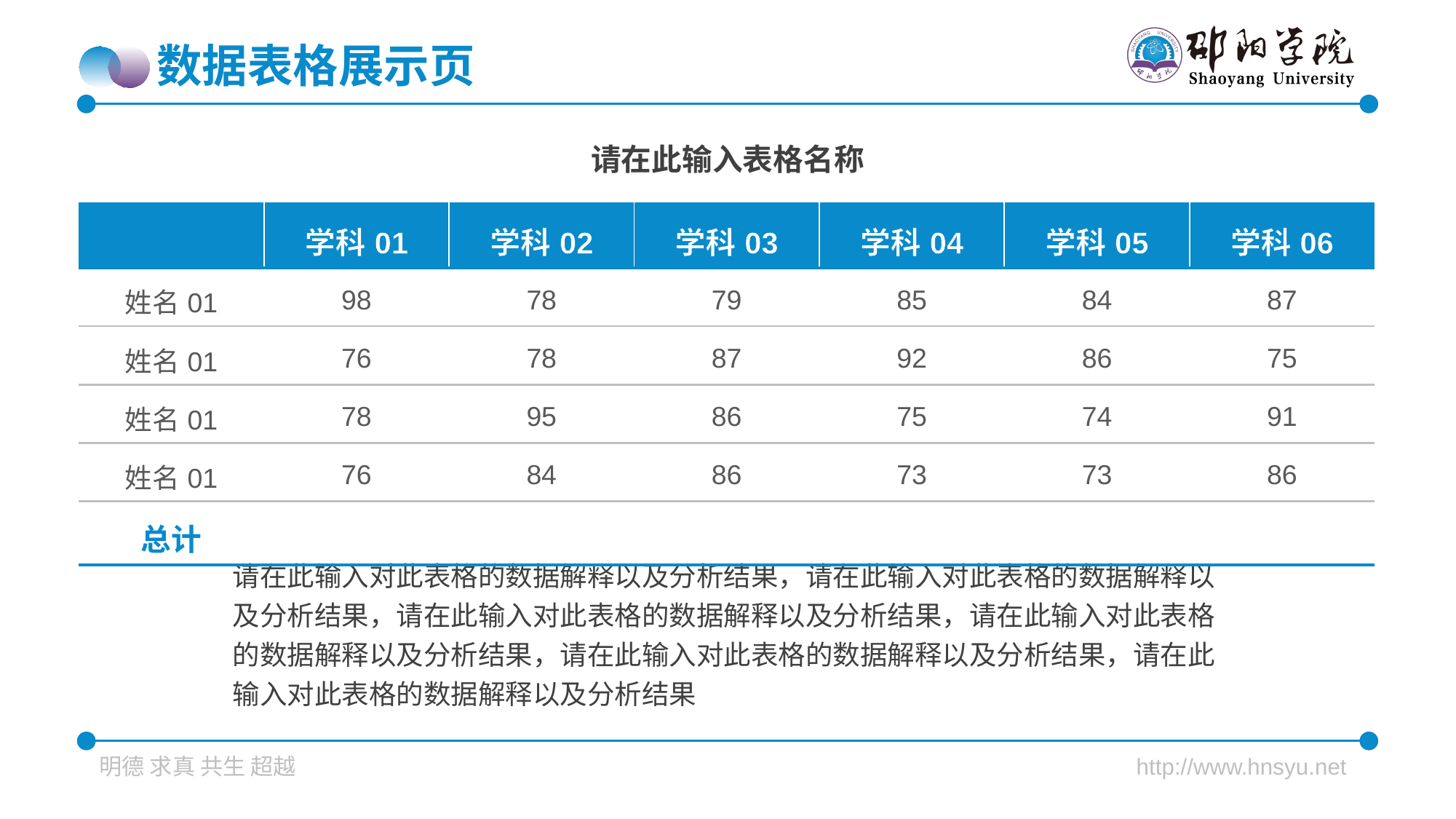

数据表格展示页
请在此输入表格名称
|  | 学科01 | 学科02 | 学科03 | 学科04 | 学科05 | 学科06 |
| --- | --- | --- | --- | --- | --- | --- |
| 姓名01 | 98 | 78 | 79 | 85 | 84 | 87 |
| 姓名01 | 76 | 78 | 87 | 92 | 86 | 75 |
| 姓名01 | 78 | 95 | 86 | 75 | 74 | 91 |
| 姓名01 | 76 | 84 | 86 | 73 | 73 | 86 |
| 总计 |  |  |  |  |  |  |
请在此输入对此表格的数据解释以及分析结果，请在此输入对此表格的数据解释以及分析结果，请在此输入对此表格的数据解释以及分析结果，请在此输入对此表格的数据解释以及分析结果，请在此输入对此表格的数据解释以及分析结果，请在此输入对此表格的数据解释以及分析结果